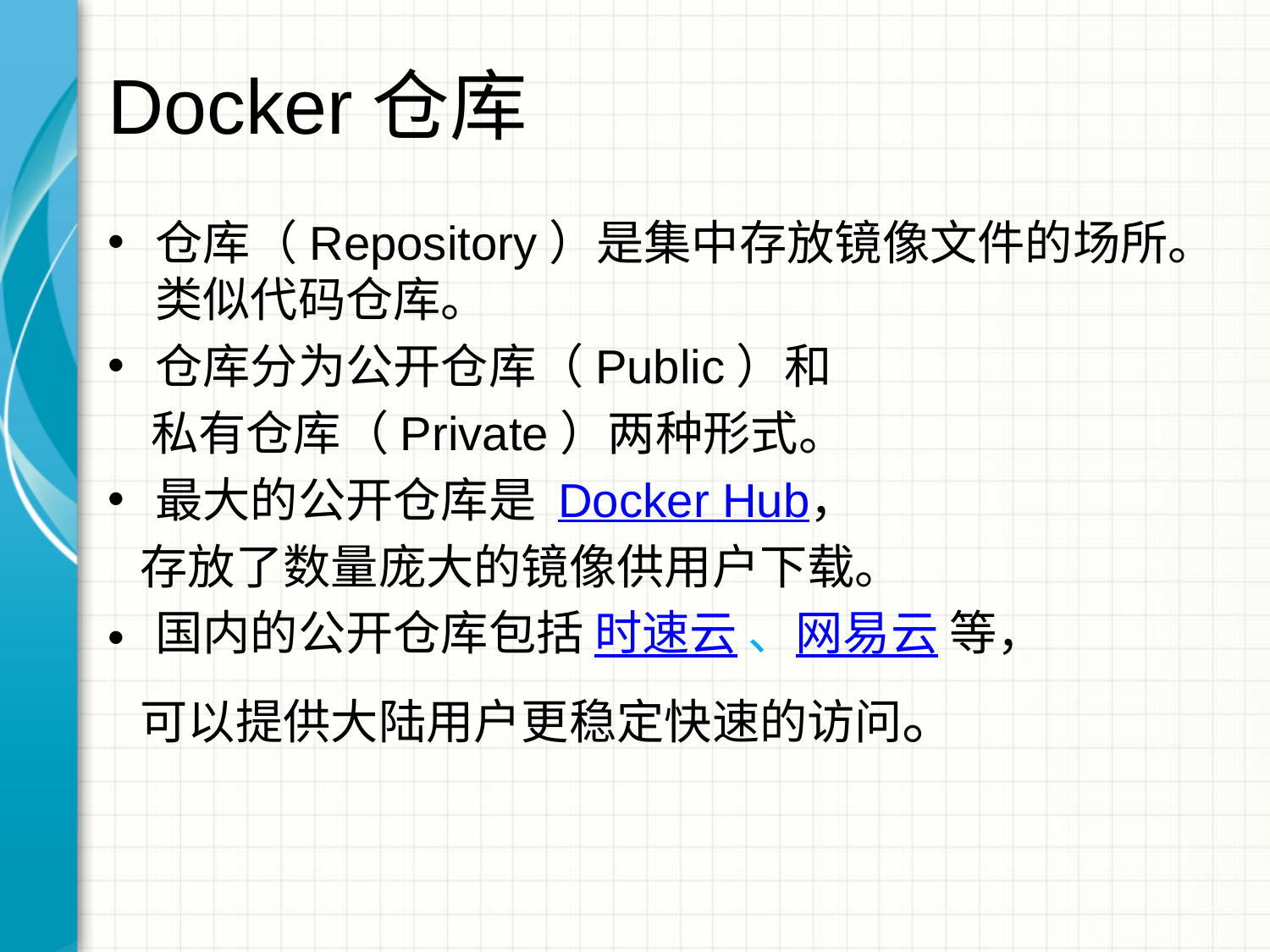

# Docker仓库
仓库（Repository）是集中存放镜像文件的场所。类似代码仓库。
仓库分为公开仓库（Public）和
   私有仓库（Private）两种形式。
最大的公开仓库是 Docker Hub，
  存放了数量庞大的镜像供用户下载。
国内的公开仓库包括 时速云 、网易云 等，
  可以提供大陆用户更稳定快速的访问。